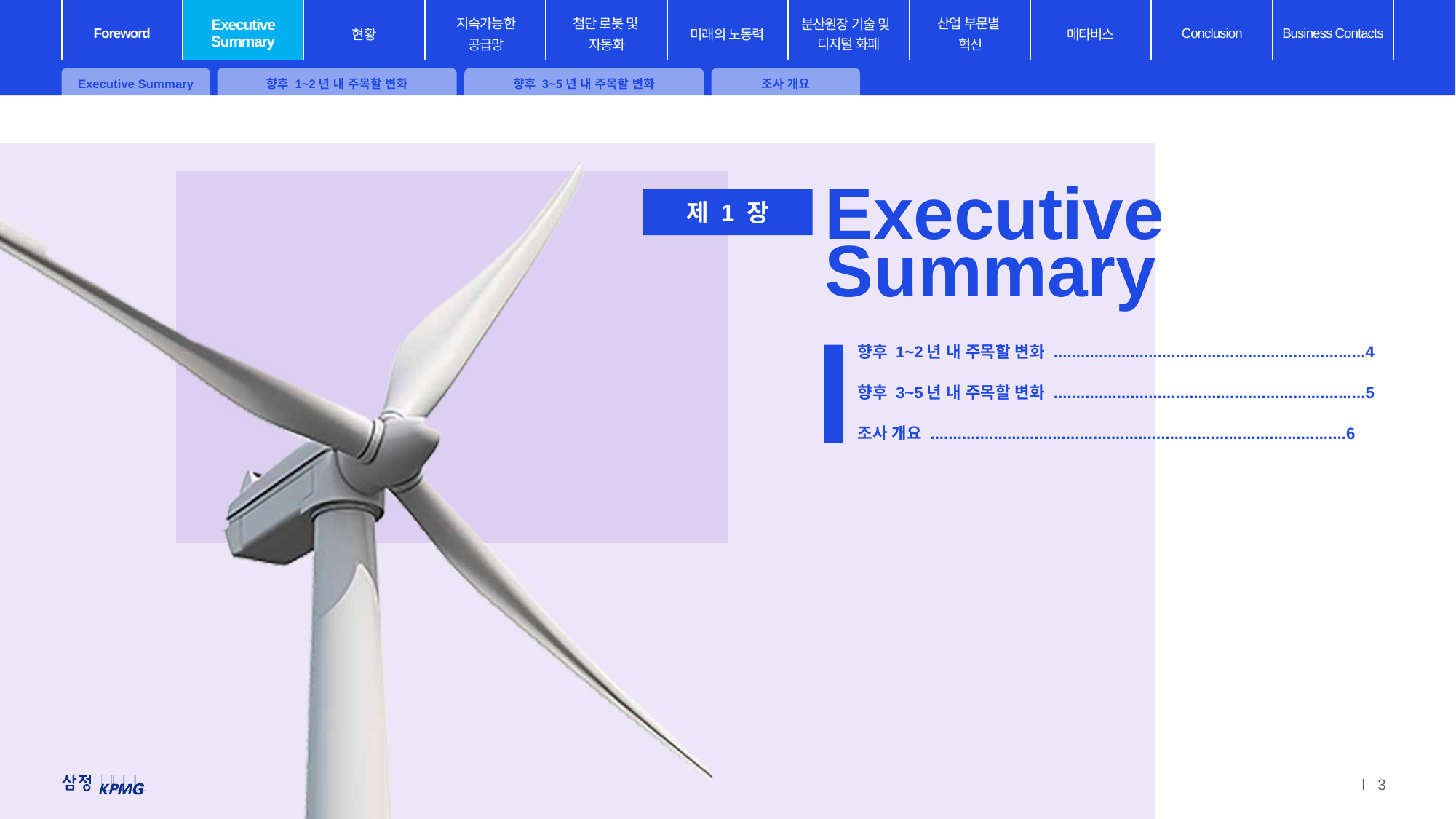

Executive Summary
향후 1~2년 내 주목할 변화
향후 3~5년 내 주목할 변화
조사 개요

Executive Summary

제 1 장
향후 1~2년 내 주목할 변화 .....................................................................4

향후 3~5년 내 주목할 변화 .....................................................................5

조사 개요 ............................................................................................6

l   3